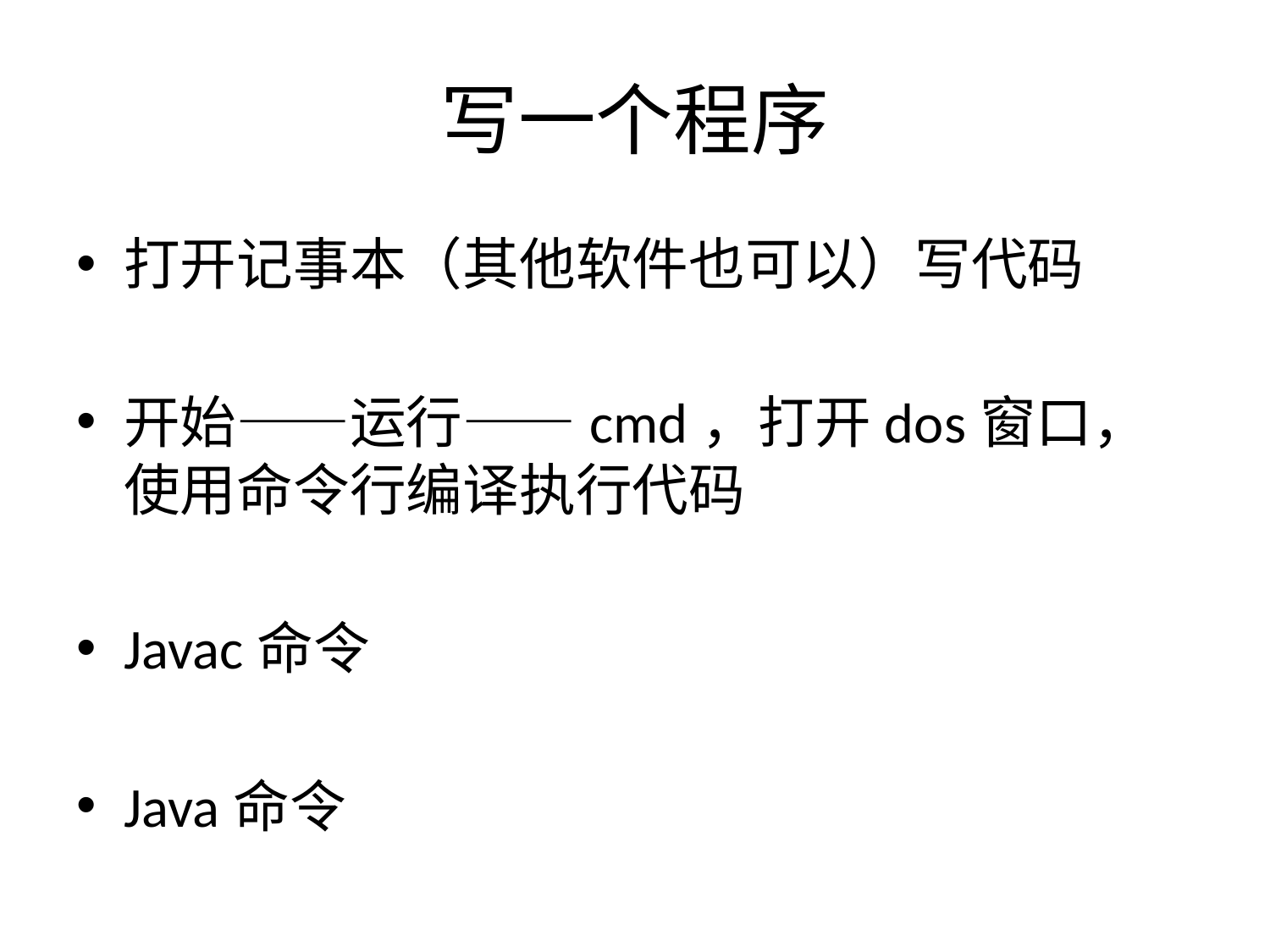

# 写一个程序
打开记事本（其他软件也可以）写代码

开始——运行——cmd，打开dos窗口，使用命令行编译执行代码

Javac命令

Java命令